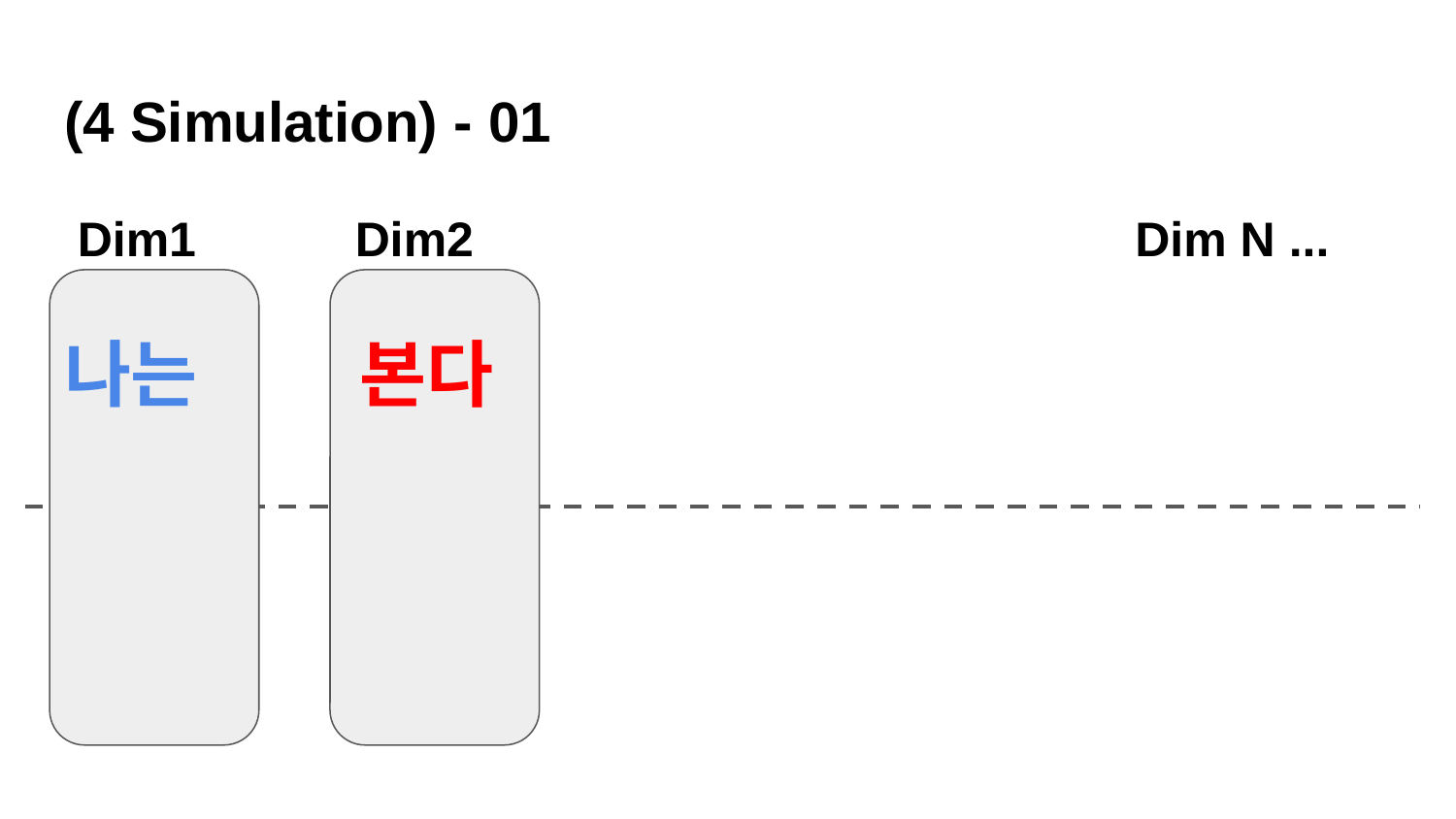

# (4 Simulation) - 01

나는        본다
Dim1
Dim2
Dim N ...